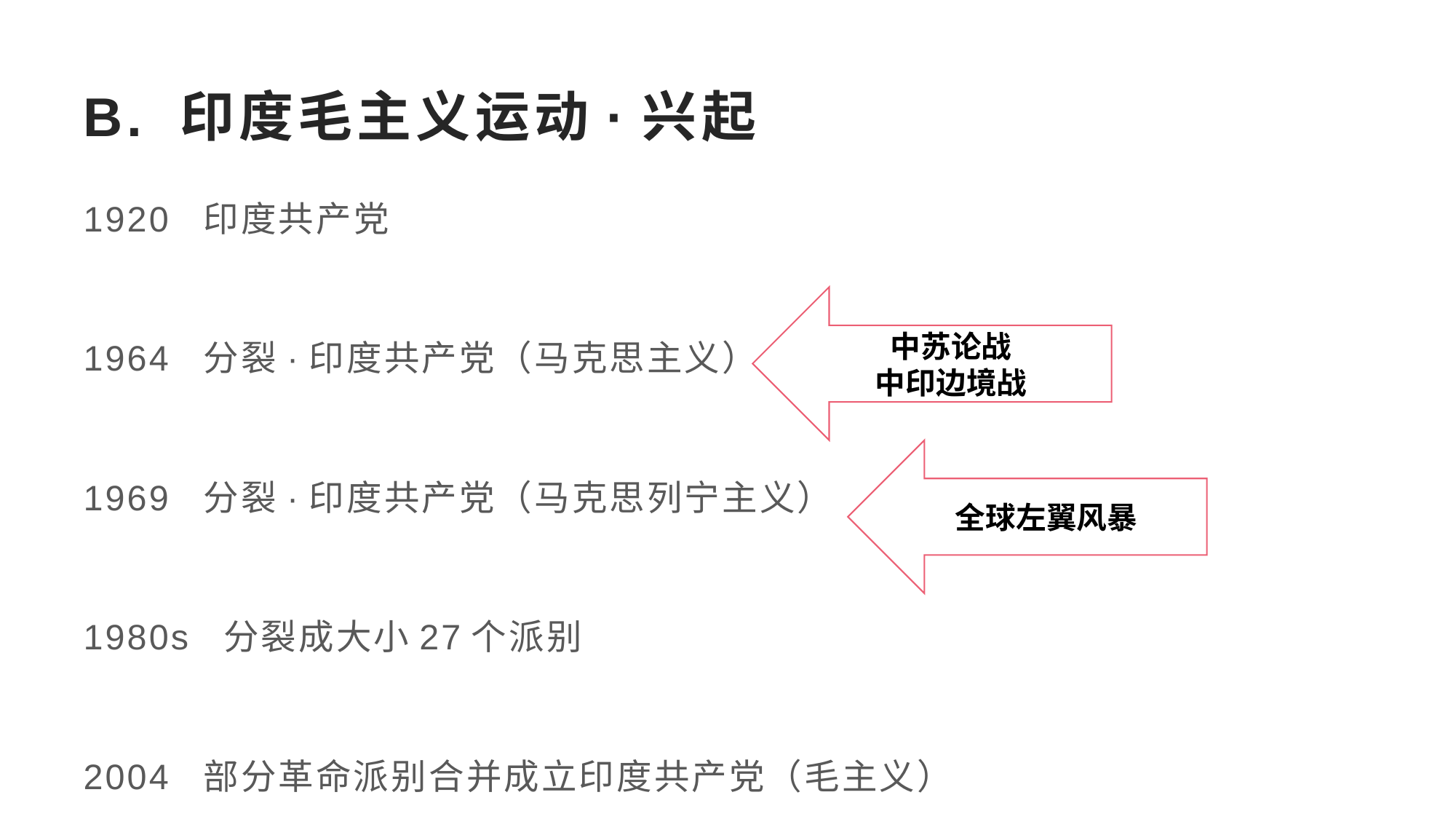

# B. 印度毛主义运动·兴起
1920  印度共产党

1964  分裂·印度共产党（马克思主义）

1969  分裂·印度共产党（马克思列宁主义）

1980s  分裂成大小27个派别

2004  部分革命派别合并成立印度共产党（毛主义）
中苏论战
中印边境战
全球左翼风暴